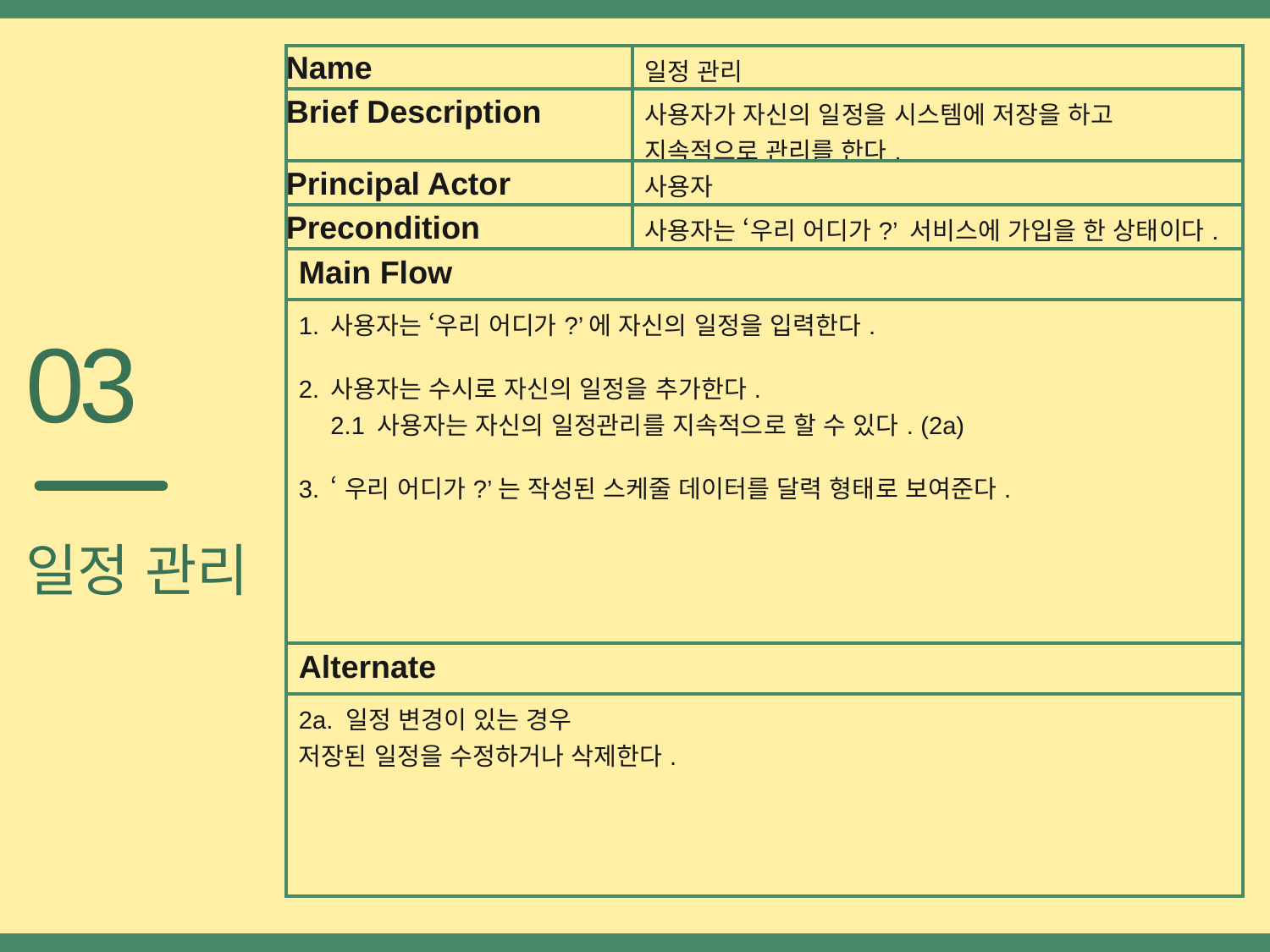

| Name | 일정 관리 |
| --- | --- |
| Brief Description | 사용자가 자신의 일정을 시스템에 저장을 하고 지속적으로 관리를 한다. |
| Principal Actor | 사용자 |
| Precondition | 사용자는 ‘우리 어디가?’ 서비스에 가입을 한 상태이다. |
| Main Flow |  |
| 사용자는 ‘우리 어디가?’에 자신의 일정을 입력한다. 사용자는 수시로 자신의 일정을 추가한다. 2.1 사용자는 자신의 일정관리를 지속적으로 할 수 있다. (2a) ‘우리 어디가?’는 작성된 스케줄 데이터를 달력 형태로 보여준다. |  |
| Alternate |  |
| 2a. 일정 변경이 있는 경우 저장된 일정을 수정하거나 삭제한다. |  |
03
일정 관리